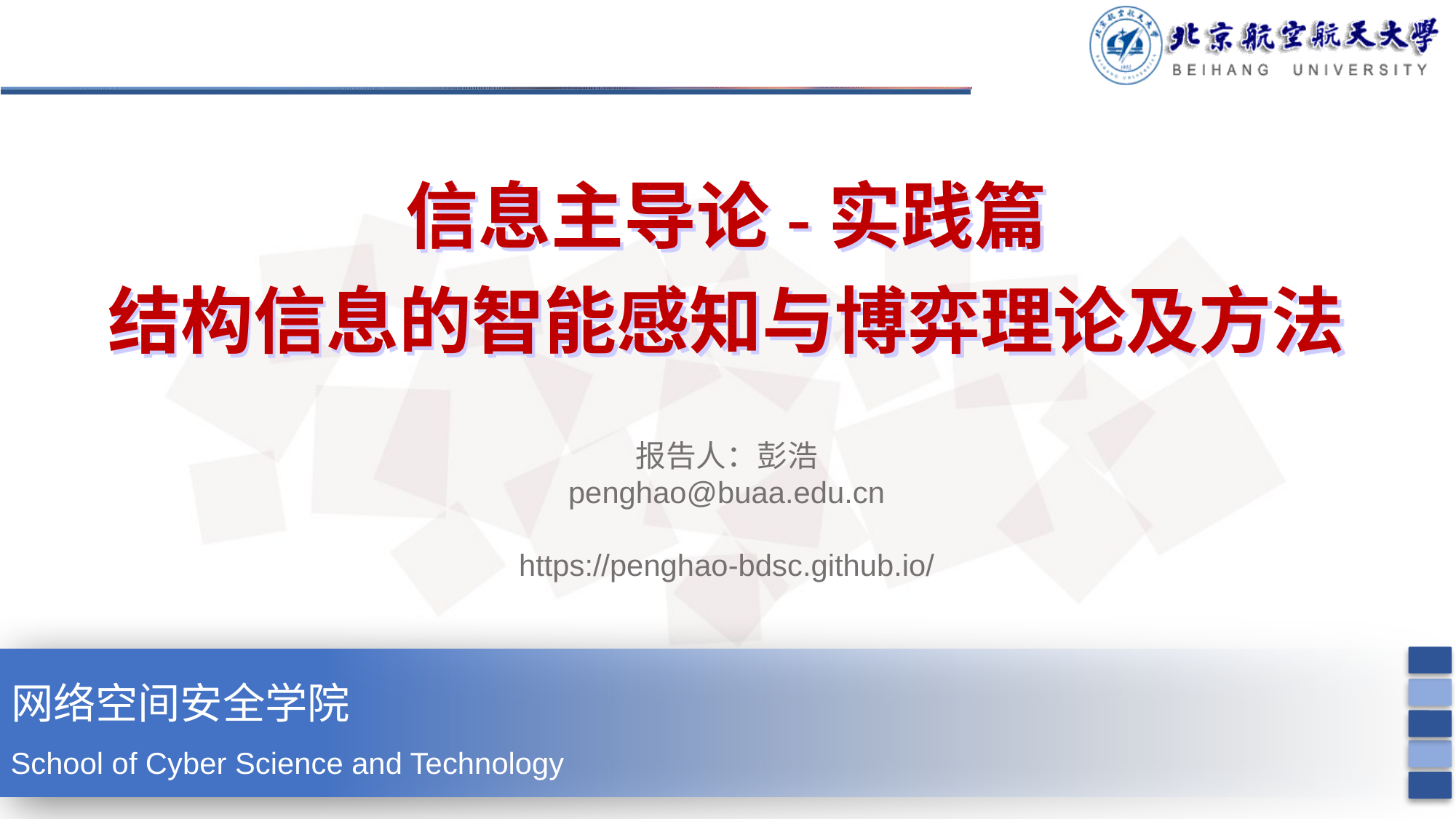

信息主导论-实践篇
结构信息的智能感知与博弈理论及方法
报告人：彭浩
penghao@buaa.edu.cn

https://penghao-bdsc.github.io/

网络空间安全学院

School of Cyber Science and Technology